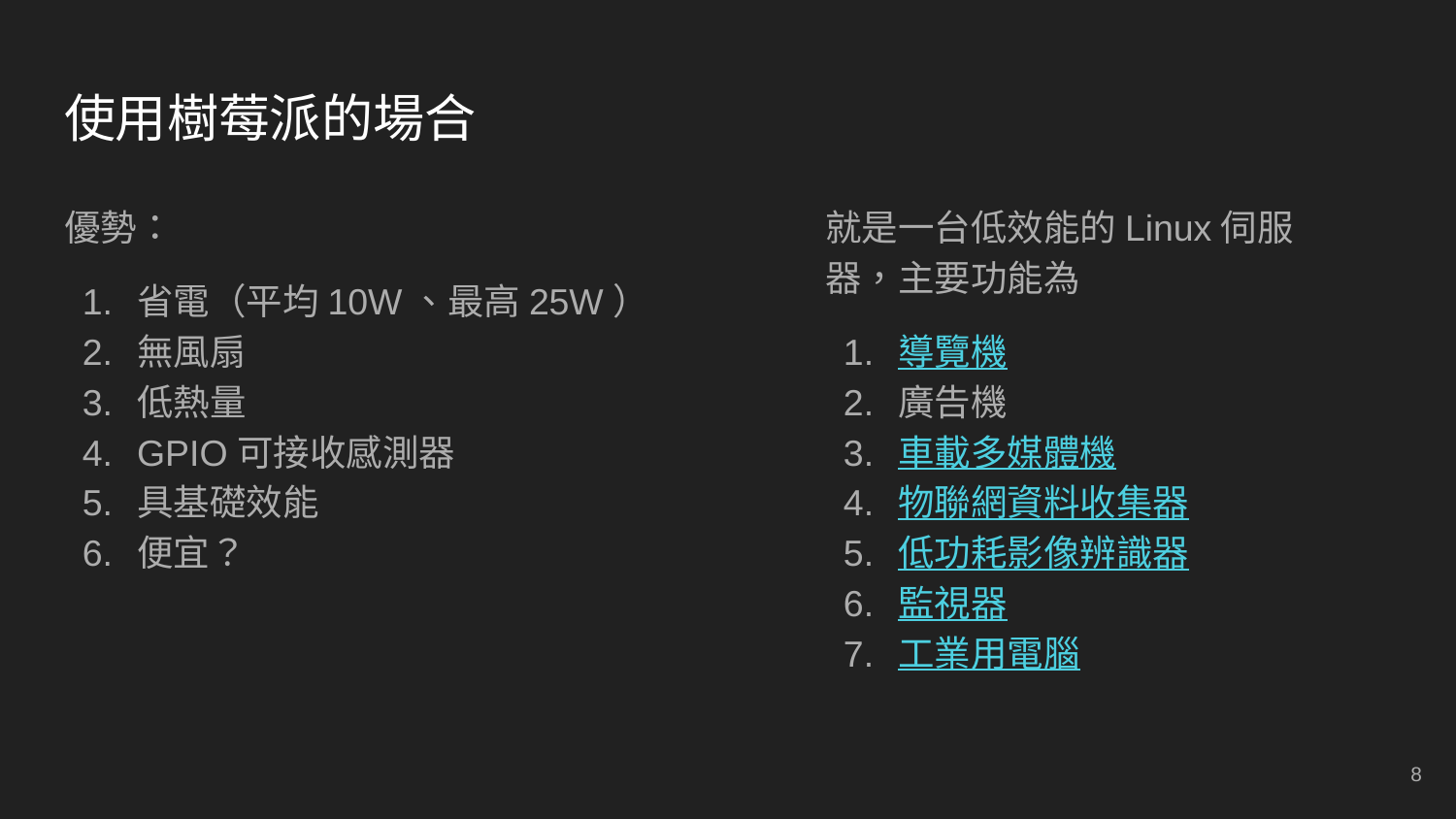

# 使用樹莓派的場合
優勢：
省電（平均10W、最高25W）
無風扇
低熱量
GPIO可接收感測器
具基礎效能
便宜？
就是一台低效能的Linux伺服器，主要功能為
導覽機
廣告機
車載多媒體機
物聯網資料收集器
低功耗影像辨識器
監視器
工業用電腦
8